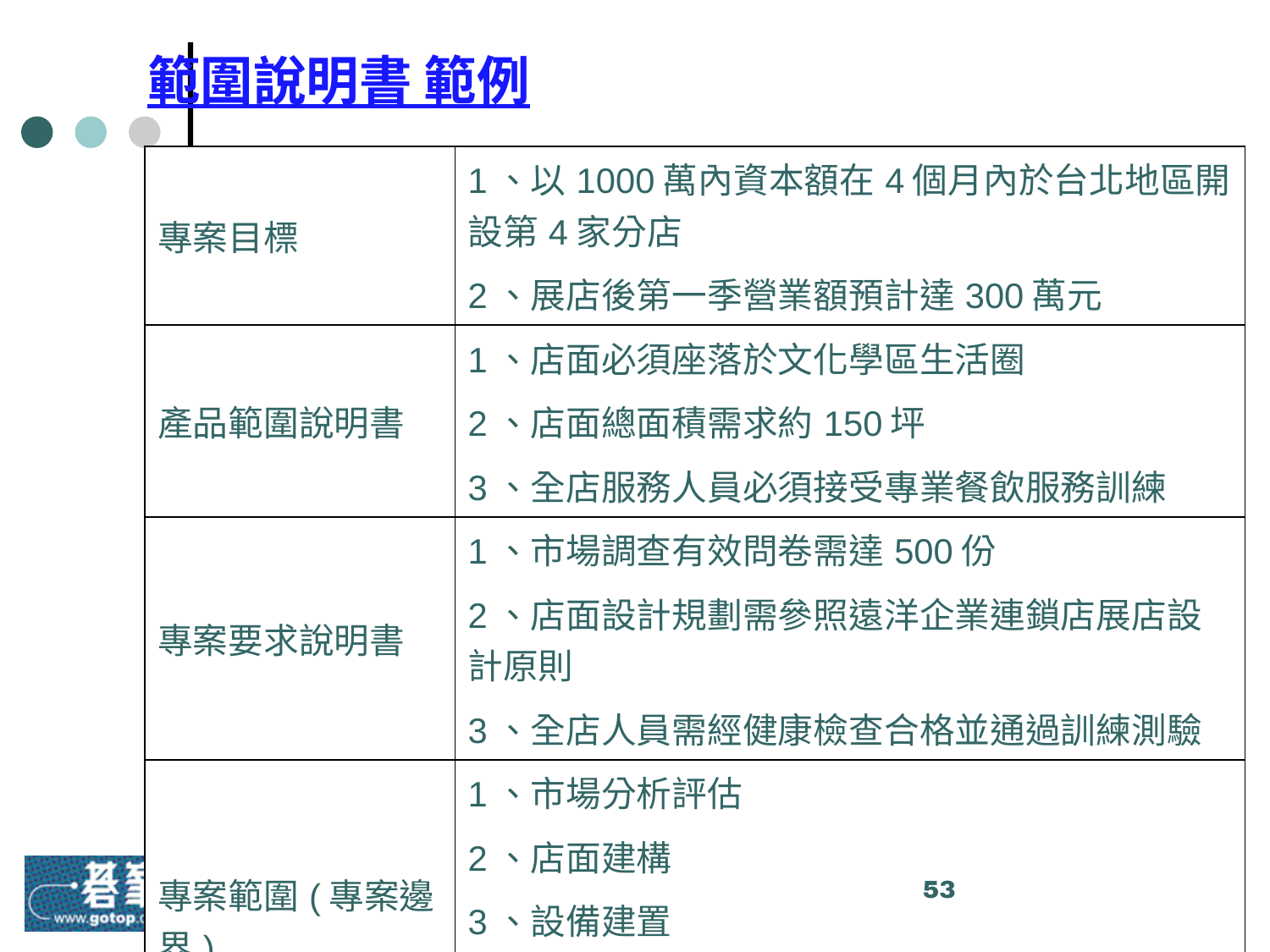

# 範圍說明書 範例
| 專案目標 | 1、以1000萬內資本額在4個月內於台北地區開設第4家分店 |
| --- | --- |
|  | 2、展店後第一季營業額預計達300萬元 |
| 產品範圍說明書 | 1、店面必須座落於文化學區生活圈 |
|  | 2、店面總面積需求約150坪 |
|  | 3、全店服務人員必須接受專業餐飲服務訓練 |
| 專案要求說明書 | 1、市場調查有效問卷需達500份 |
|  | 2、店面設計規劃需參照遠洋企業連鎖店展店設計原則 |
|  | 3、全店人員需經健康檢查合格並通過訓練測驗 |
| 專案範圍(專案邊界) | 1、市場分析評估 |
|  | 2、店面建構 |
|  | 3、設備建置 |
|  | 4、團隊建構 |
|  | 5、行銷推廣 |
53